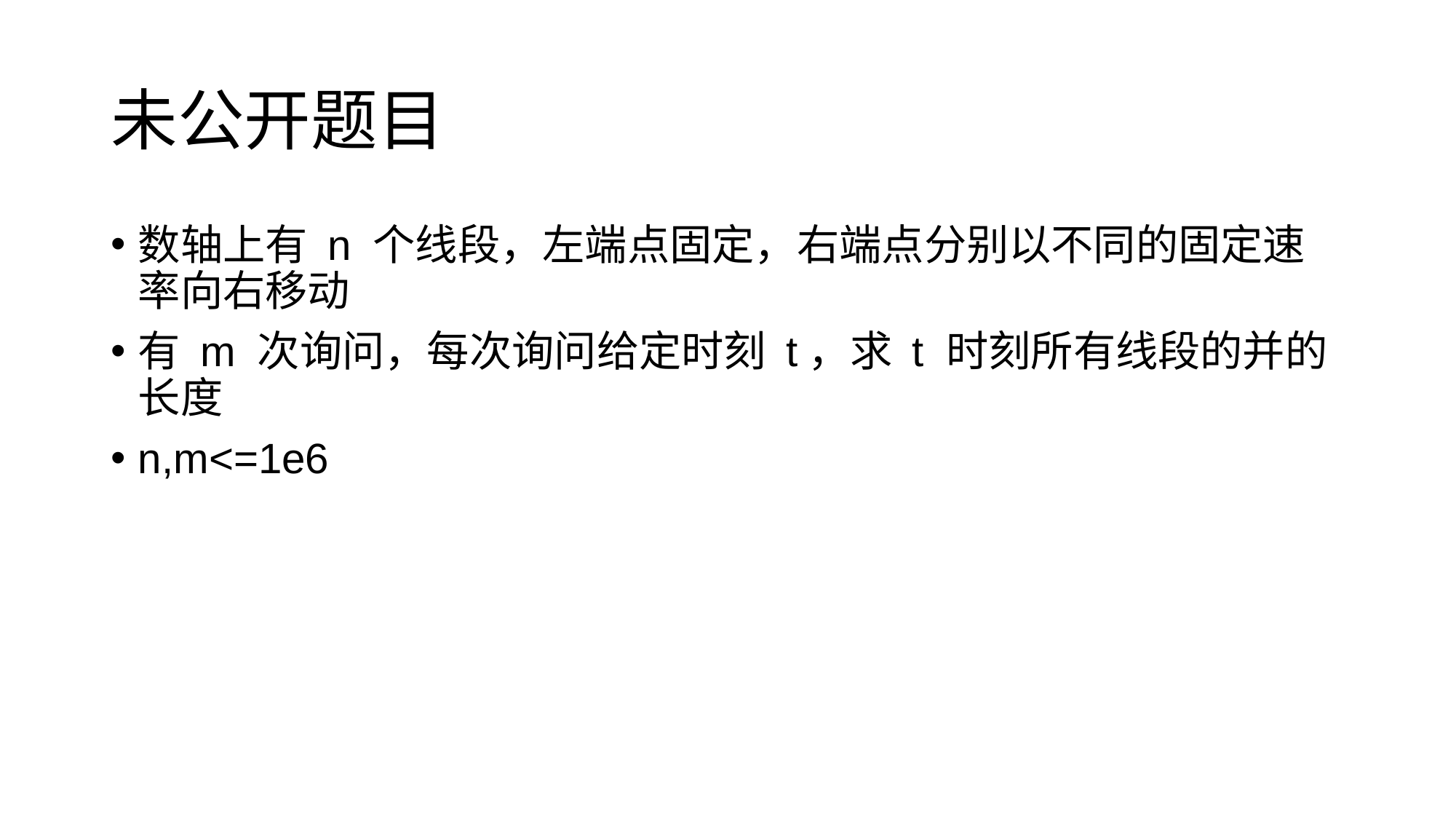

# 未公开题目
数轴上有 n 个线段，左端点固定，右端点分别以不同的固定速率向右移动
有 m 次询问，每次询问给定时刻 t，求 t 时刻所有线段的并的长度
n,m<=1e6